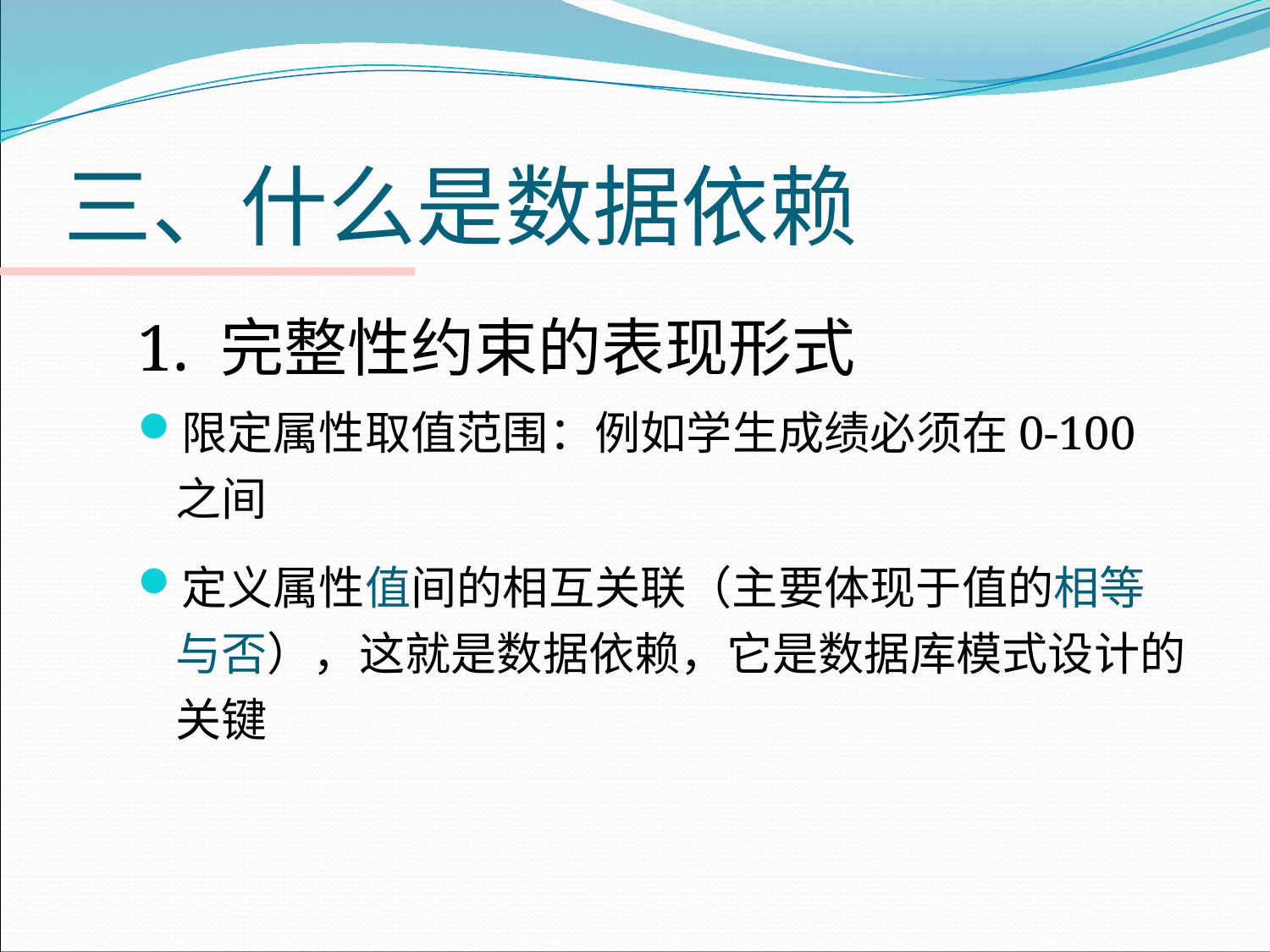

# 三、什么是数据依赖
1. 完整性约束的表现形式
限定属性取值范围：例如学生成绩必须在0-100之间
定义属性值间的相互关联（主要体现于值的相等与否），这就是数据依赖，它是数据库模式设计的关键

521